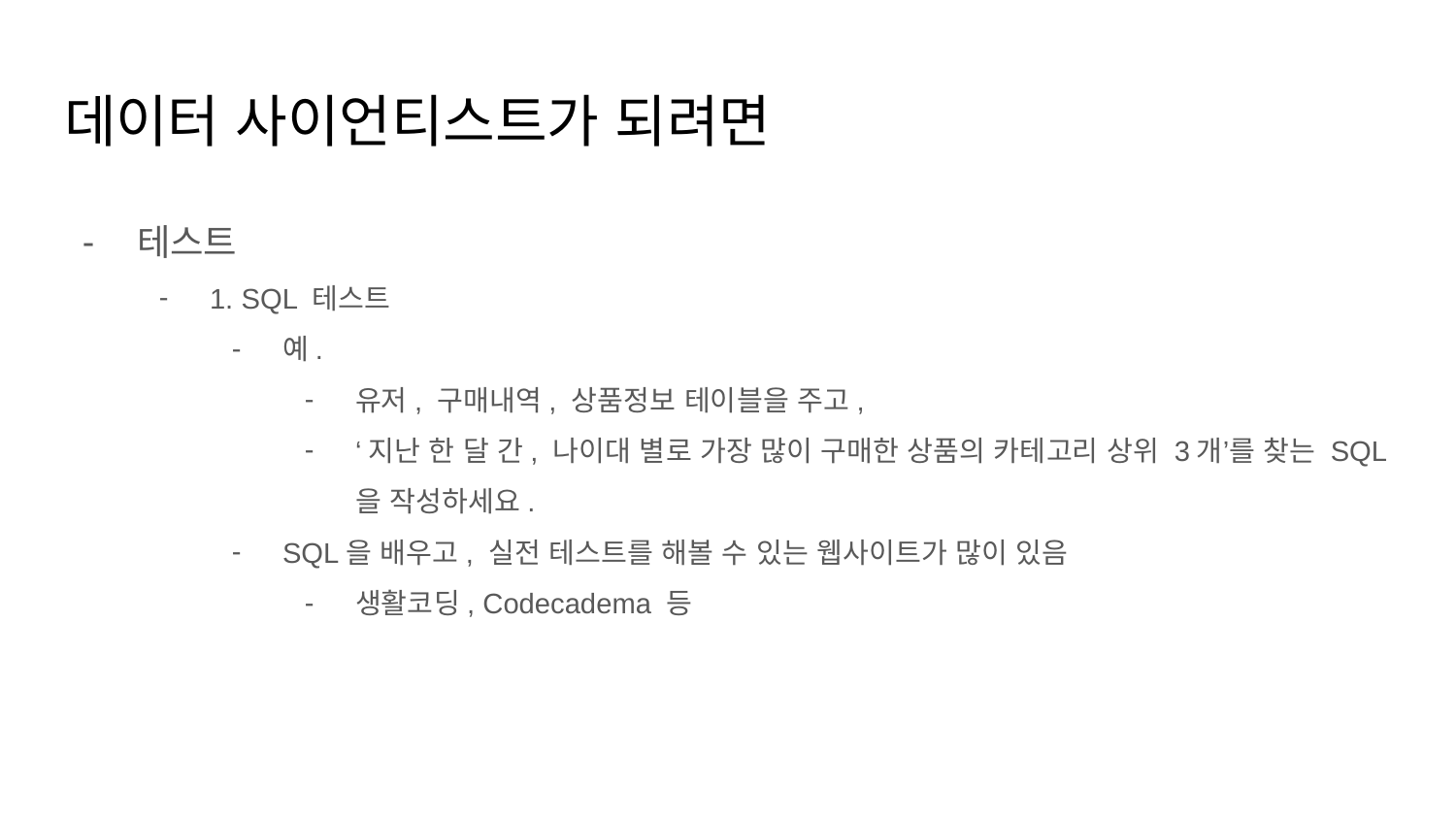

# 데이터 사이언티스트가 되려면
테스트
1. SQL 테스트
예.
유저, 구매내역, 상품정보 테이블을 주고,
‘지난 한 달 간, 나이대 별로 가장 많이 구매한 상품의 카테고리 상위 3개’를 찾는 SQL을 작성하세요.
SQL을 배우고, 실전 테스트를 해볼 수 있는 웹사이트가 많이 있음
생활코딩, Codecadema 등